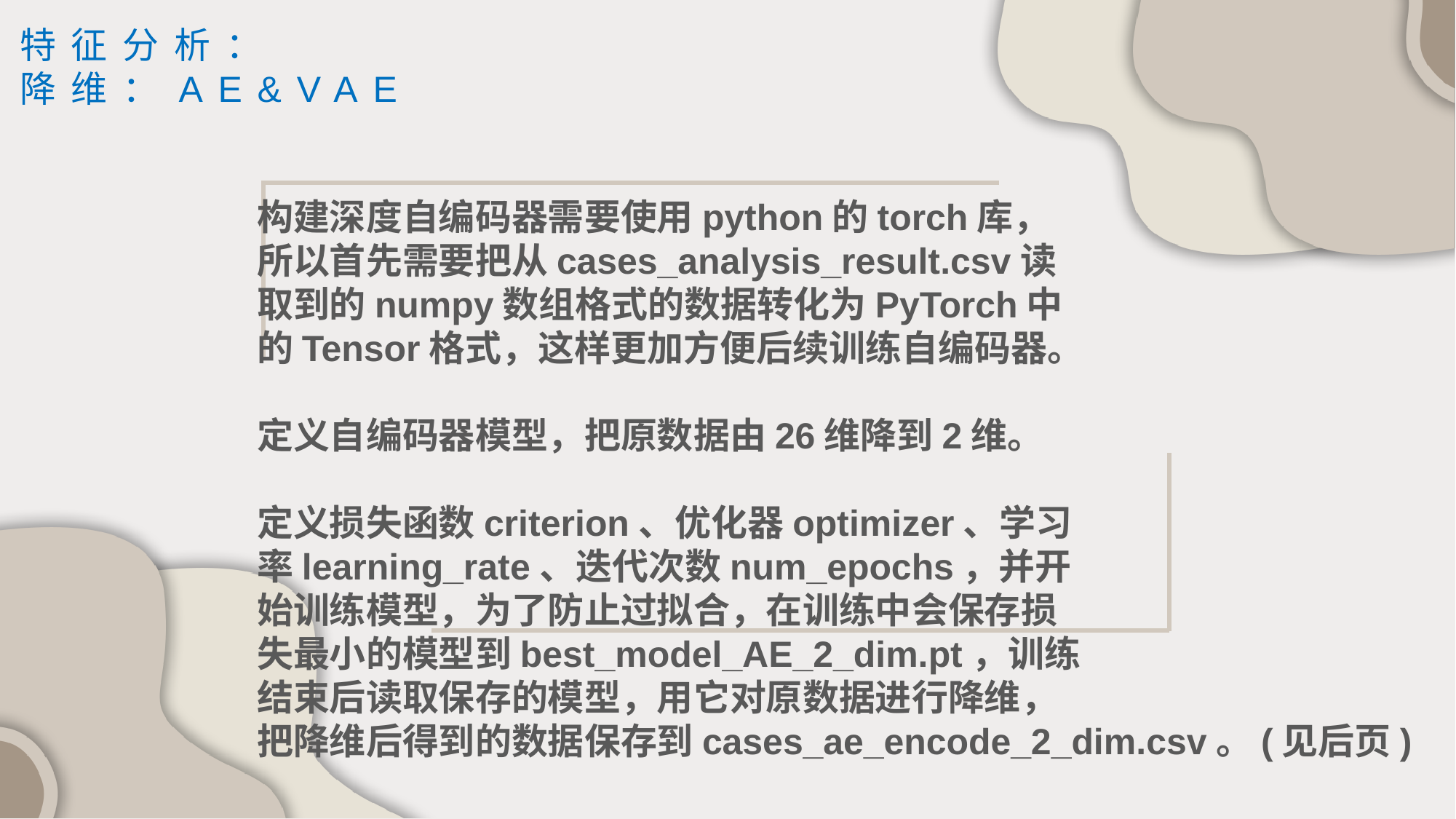

特征分析：
降维：AE&VAE
构建深度自编码器需要使用python的torch库，
所以首先需要把从cases_analysis_result.csv读
取到的numpy数组格式的数据转化为PyTorch中
的Tensor格式，这样更加方便后续训练自编码器。

定义自编码器模型，把原数据由26维降到2维。

定义损失函数criterion、优化器optimizer、学习
率learning_rate、迭代次数num_epochs，并开
始训练模型，为了防止过拟合，在训练中会保存损
失最小的模型到best_model_AE_2_dim.pt，训练
结束后读取保存的模型，用它对原数据进行降维，
把降维后得到的数据保存到cases_ae_encode_2_dim.csv。(见后页)